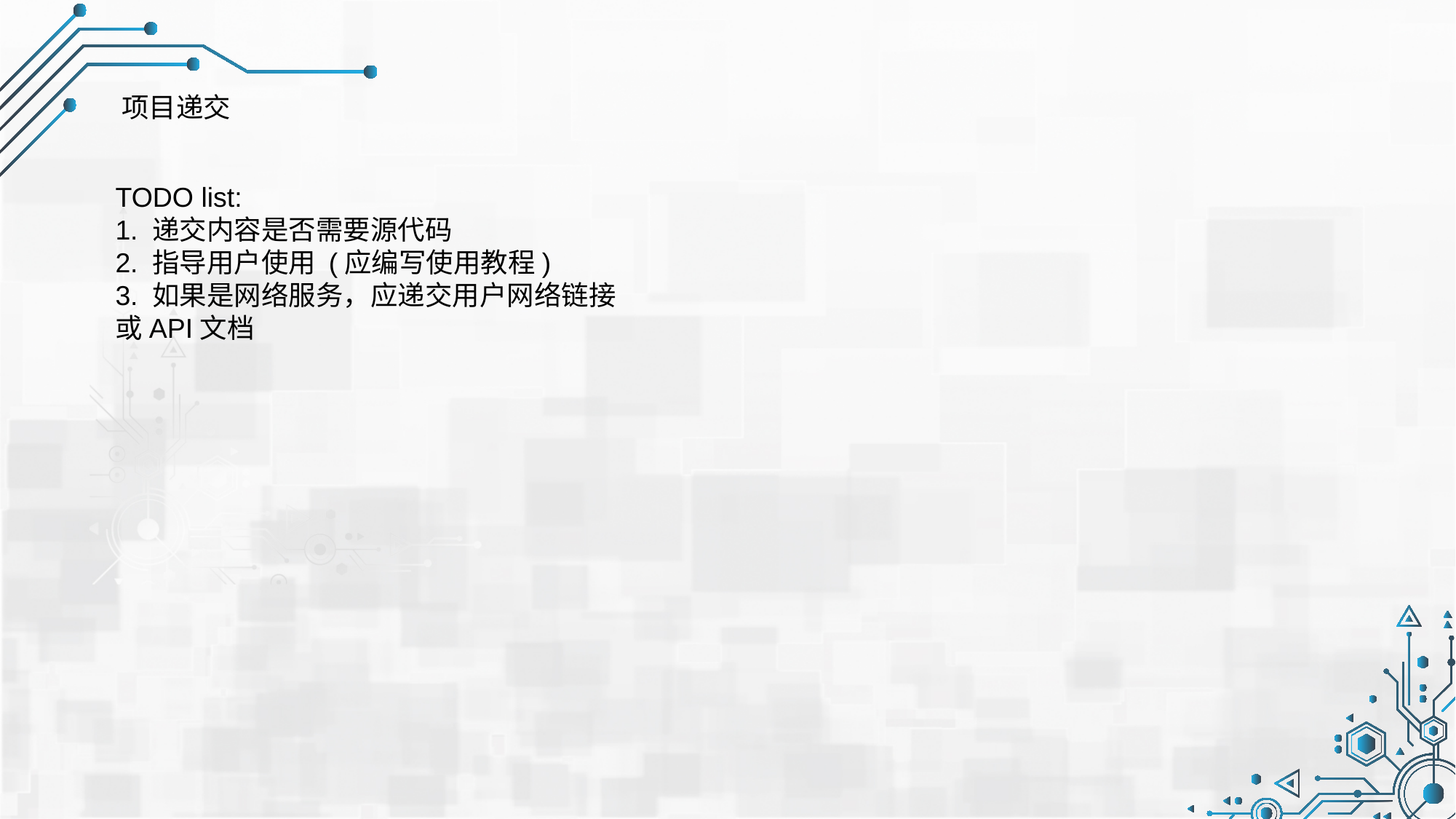

项目递交
TODO list:
1. 递交内容是否需要源代码
2. 指导用户使用 (应编写使用教程)
3. 如果是网络服务，应递交用户网络链接或API文档